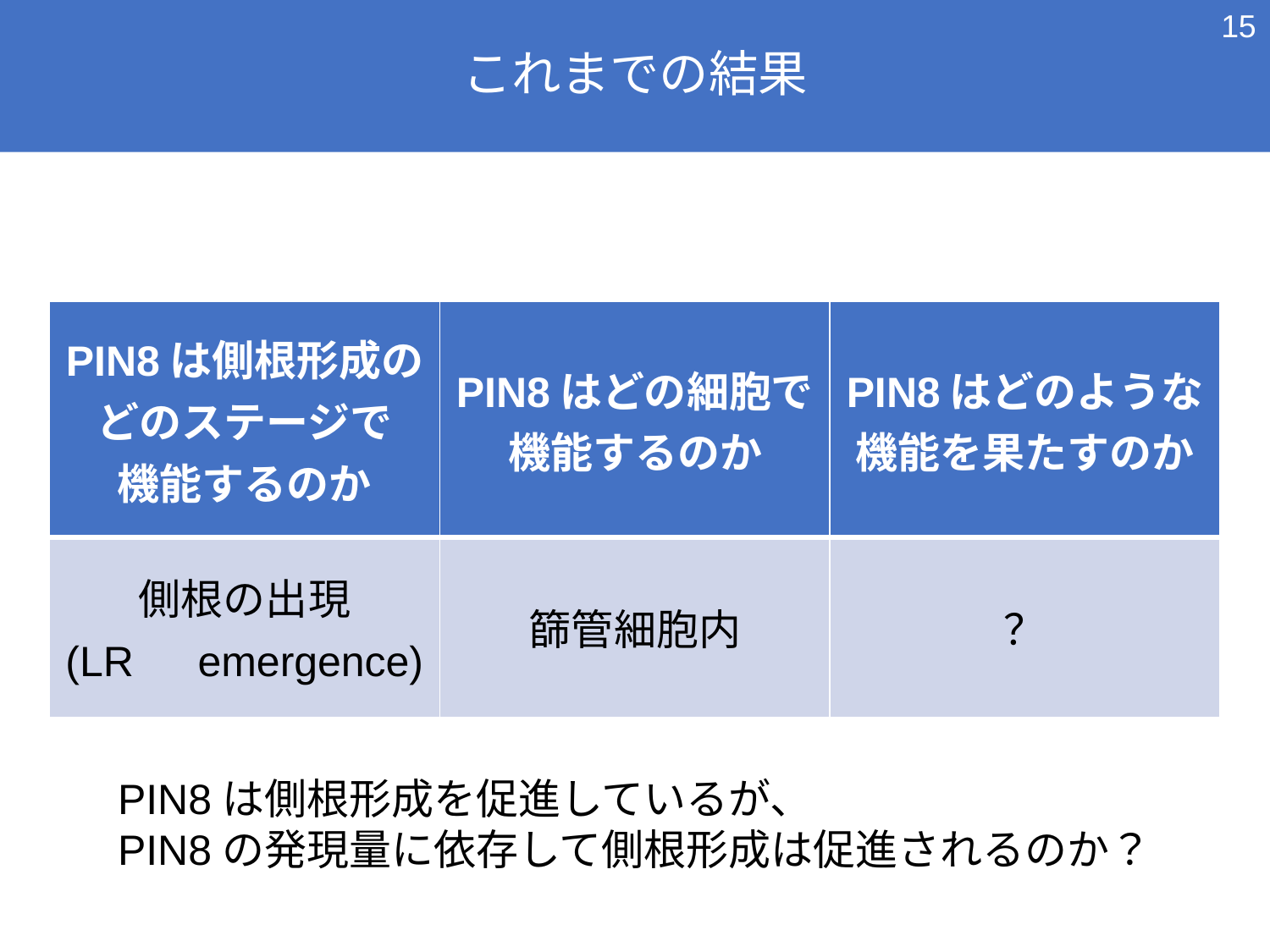

15
# これまでの結果
| PIN8は側根形成のどのステージで 機能するのか | PIN8はどの細胞で機能するのか | PIN8はどのような 機能を果たすのか |
| --- | --- | --- |
| 側根の出現 (LR　emergence) | 篩管細胞内 | ？ |
PIN8は側根形成を促進しているが、
PIN8の発現量に依存して側根形成は促進されるのか？